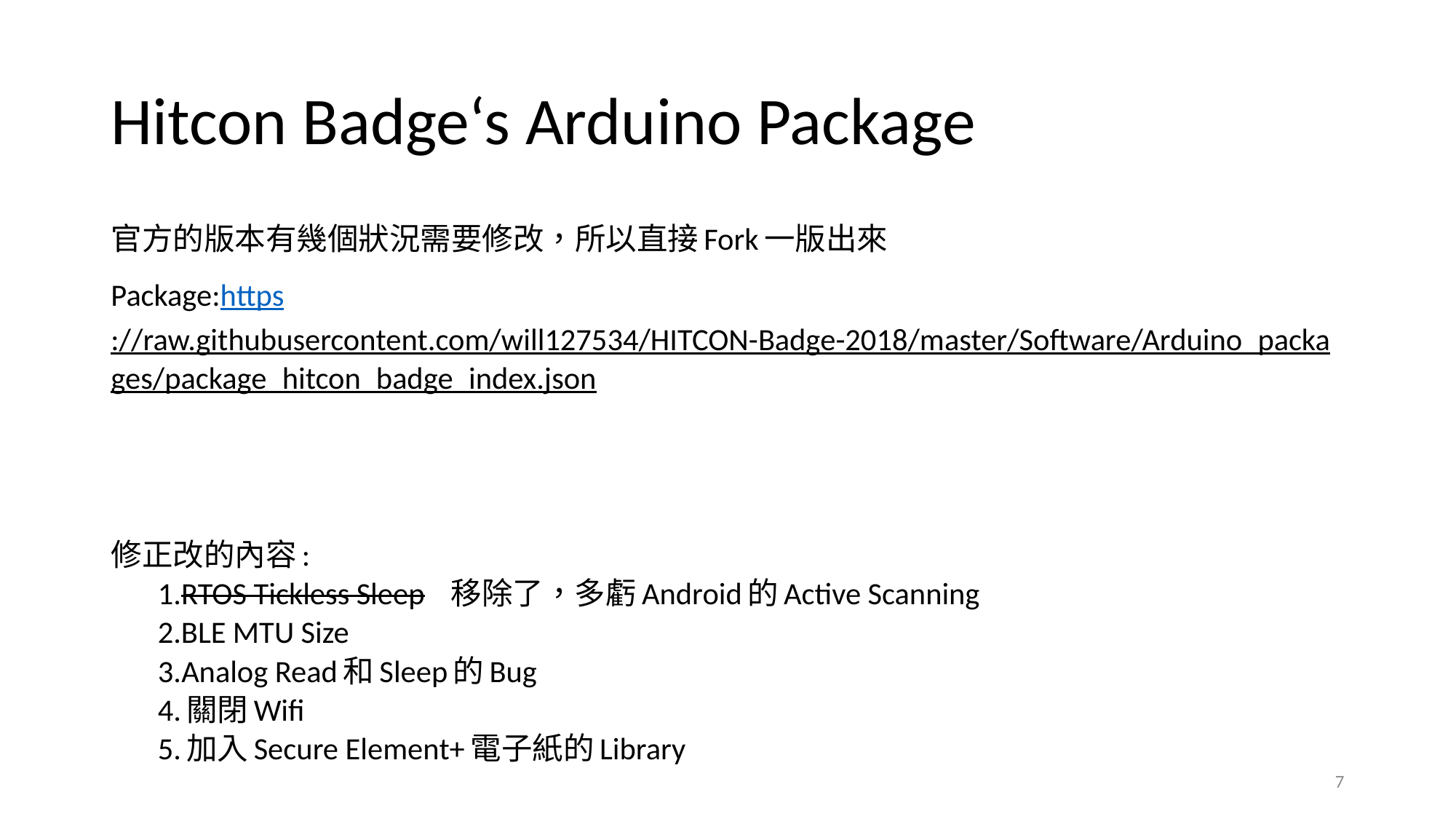

# Hitcon Badge‘s Arduino Package
官方的版本有幾個狀況需要修改，所以直接Fork一版出來
Package:https://raw.githubusercontent.com/will127534/HITCON-Badge-2018/master/Software/Arduino_packages/package_hitcon_badge_index.json

修正改的內容:
1.RTOS Tickless Sleep   移除了，多虧Android的Active Scanning
2.BLE MTU Size
3.Analog Read和Sleep的Bug
4.關閉Wifi
5.加入Secure Element+電子紙的Library

7